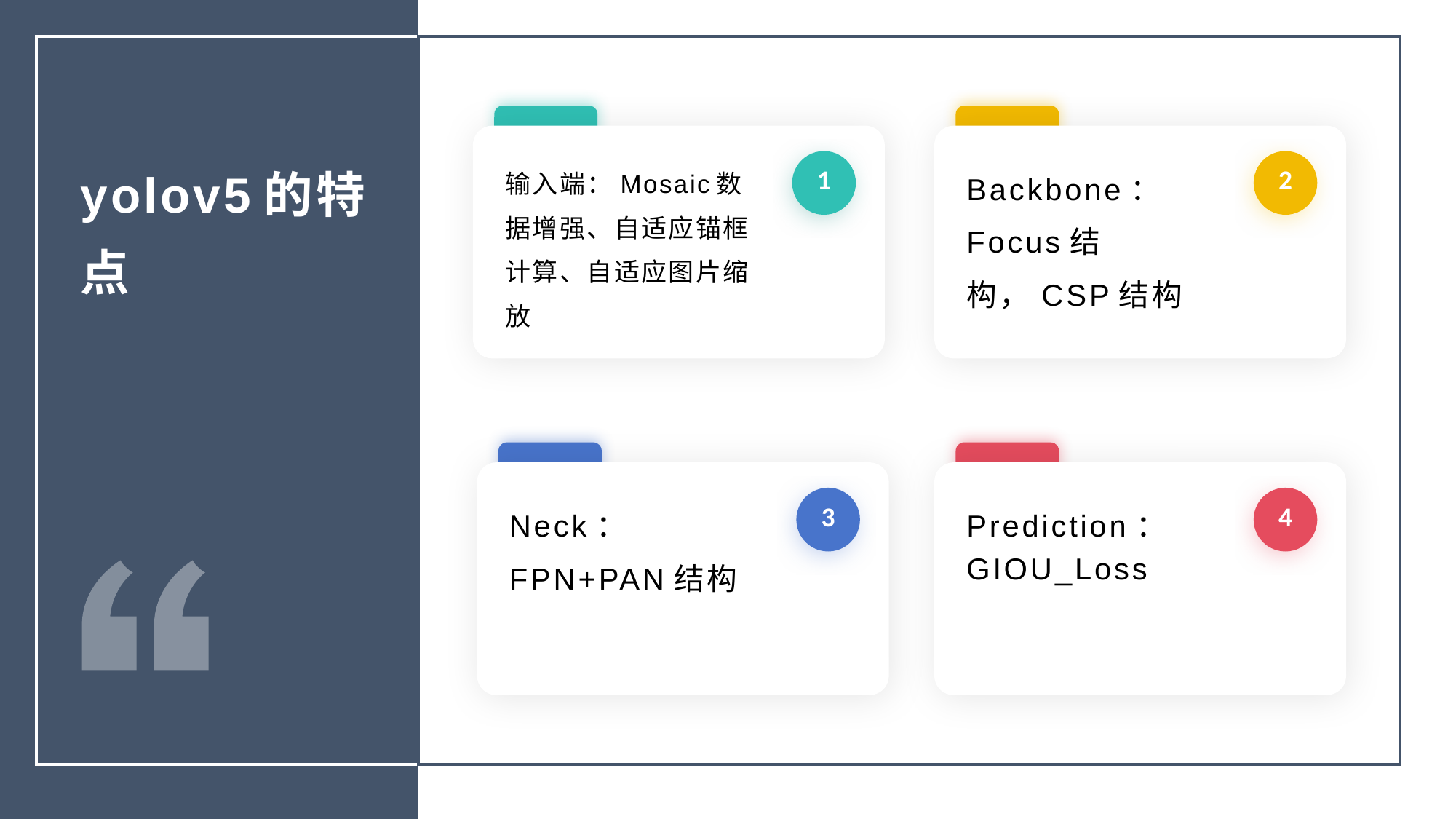

yolov5的特点
输入端：Mosaic数据增强、自适应锚框计算、自适应图片缩放
1
Backbone：Focus结构，CSP结构
2

Neck：FPN+PAN结构
3
Prediction：GIOU_Loss
4